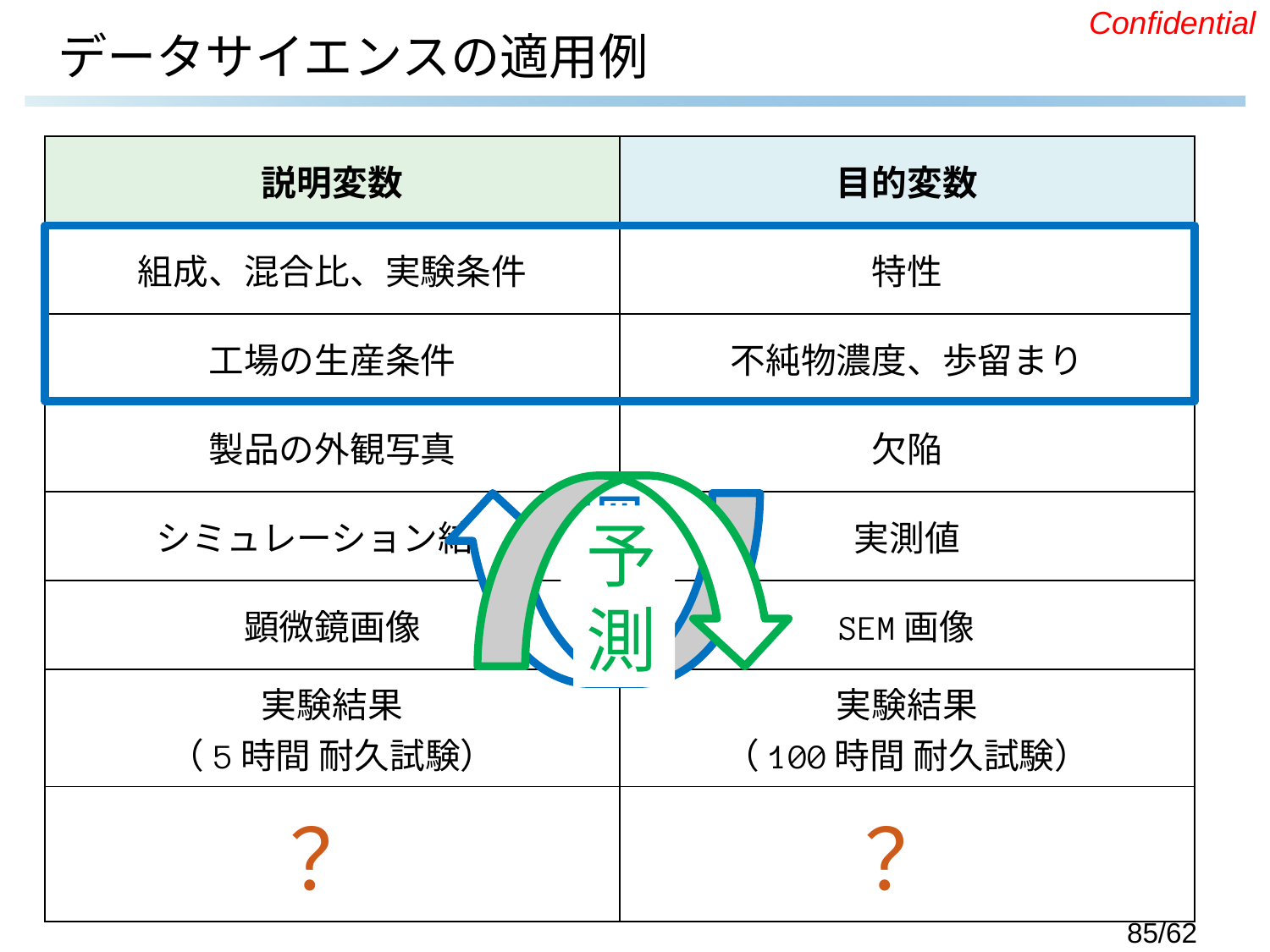

# データサイエンスの適用例
| 説明変数 | 目的変数 |
| --- | --- |
| 組成、混合比、実験条件 | 特性 |
| 工場の生産条件 | 不純物濃度、歩留まり |
| 製品の外観写真 | 欠陥 |
| シミュレーション結果 | 実測値 |
| 顕微鏡画像 | SEM画像 |
| 実験結果 （5時間 耐久試験） | 実験結果 （100時間 耐久試験） |
| ？ | ？ |

探索

予測